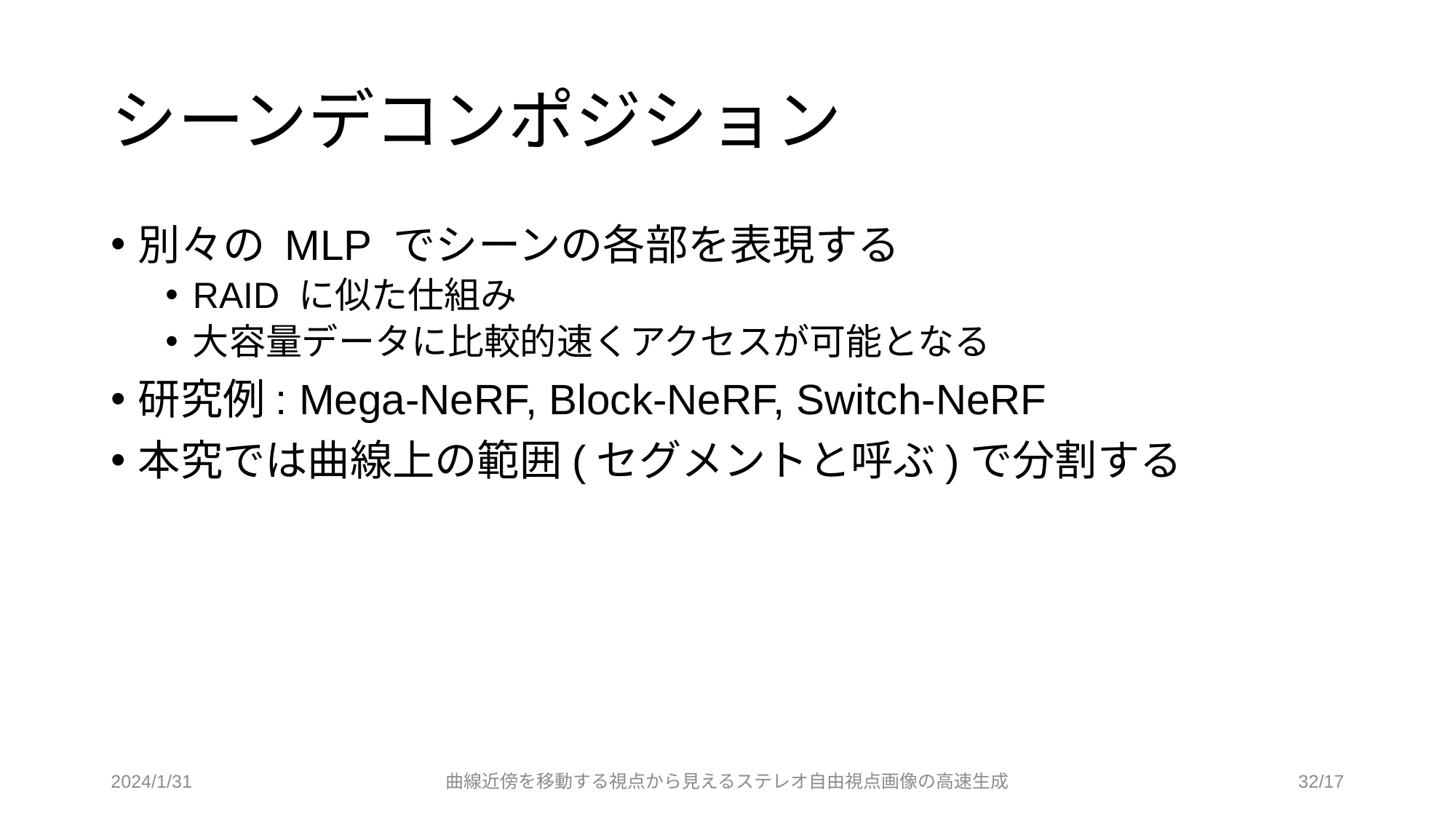

# シーンデコンポジション
別々の MLP でシーンの各部を表現する
RAID に似た仕組み
大容量データに比較的速くアクセスが可能となる
研究例: Mega-NeRF, Block-NeRF, Switch-NeRF
本究では曲線上の範囲(セグメントと呼ぶ)で分割する

2024/1/31
曲線近傍を移動する視点から見えるステレオ自由視点画像の高速生成
32/17